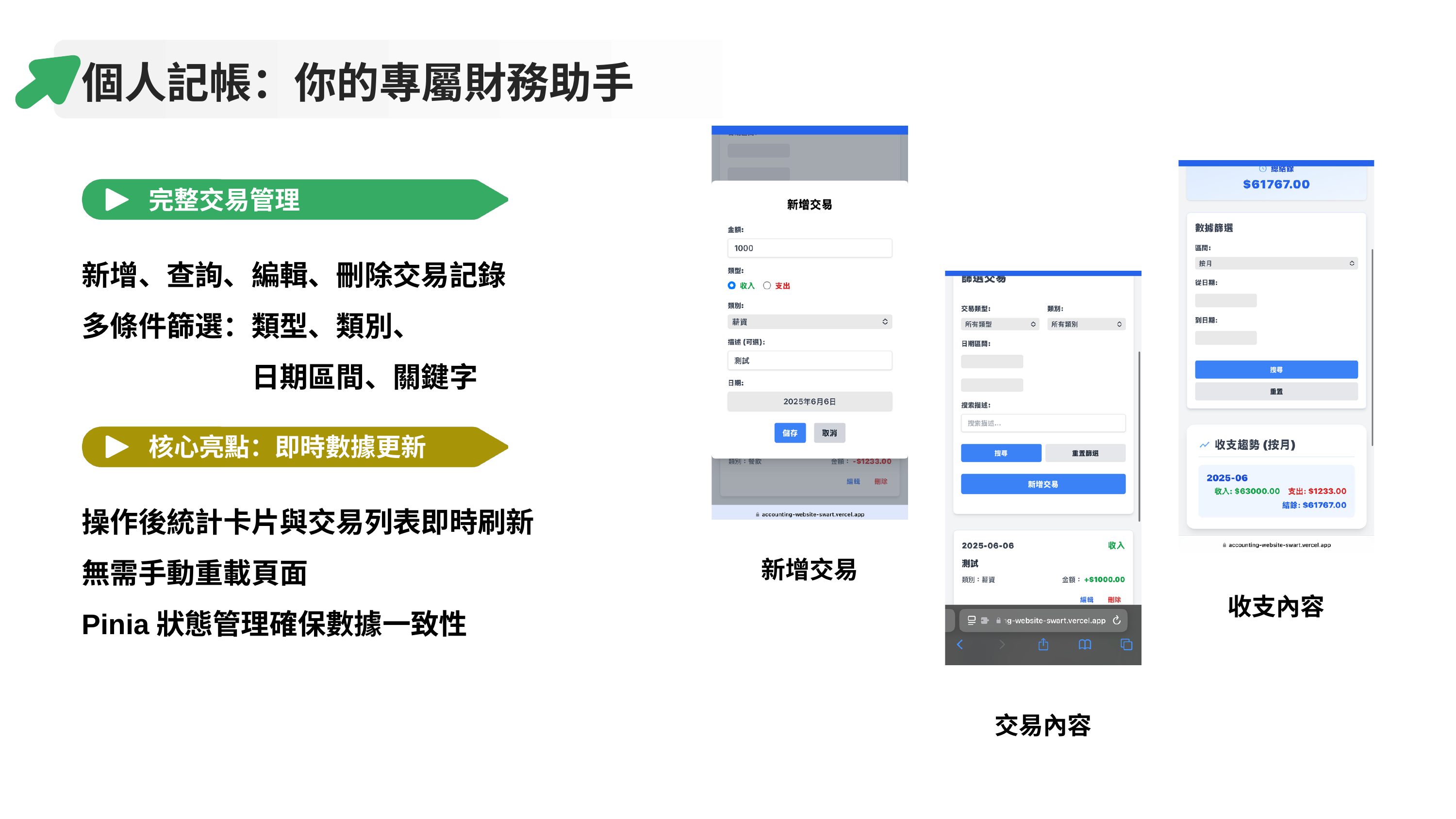

個人記帳：你的專屬財務助手

完整交易管理

新增、查詢、編輯、刪除交易記錄
多條件篩選：類型、類別、
　　　　　　日期區間、關鍵字

核心亮點：即時數據更新

操作後統計卡片與交易列表即時刷新
無需手動重載頁面
Pinia狀態管理確保數據一致性
新增交易
收支內容

交易內容